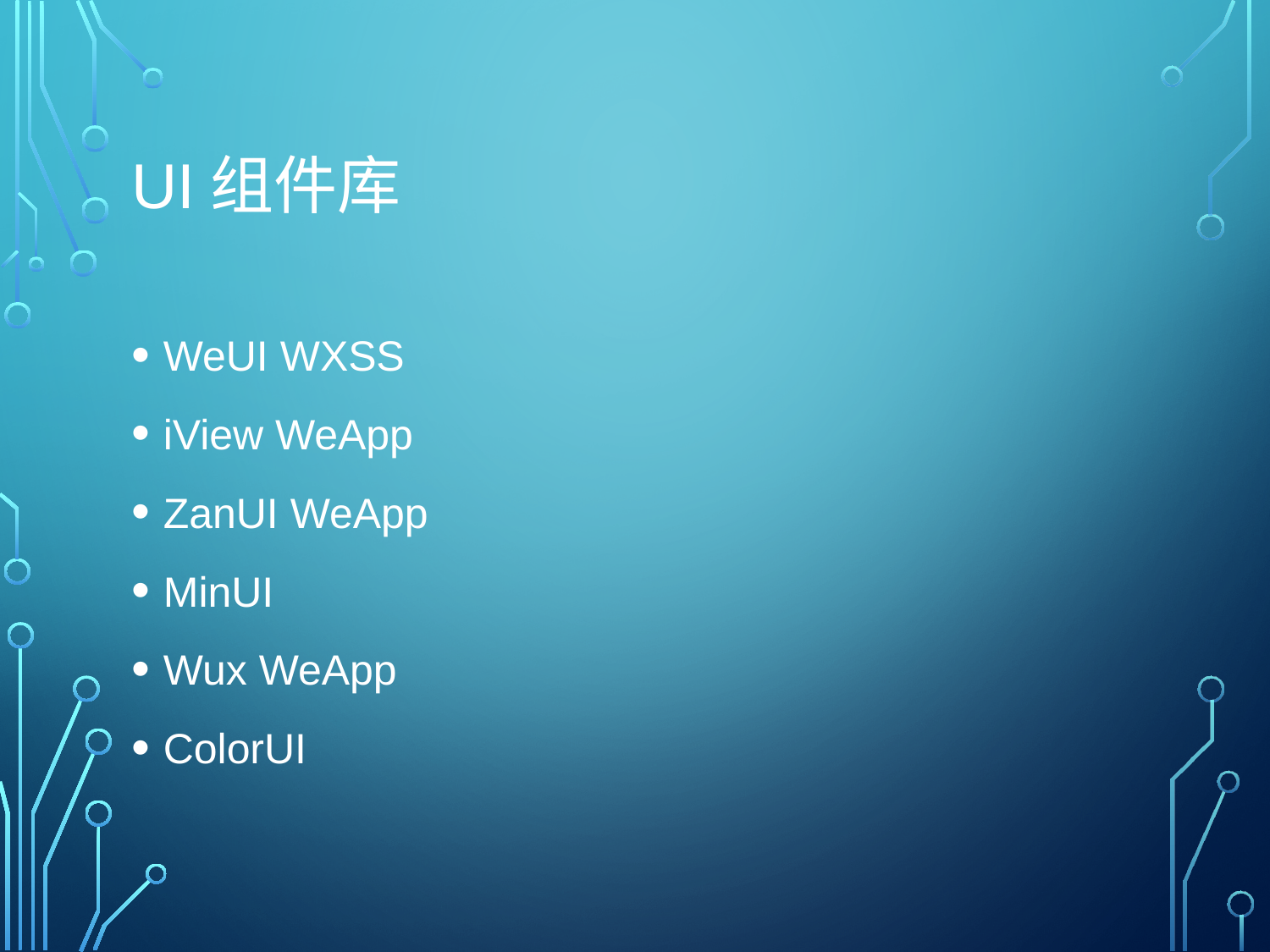

# UI组件库
WeUI WXSS
iView WeApp
ZanUI WeApp
MinUI
Wux WeApp
ColorUI